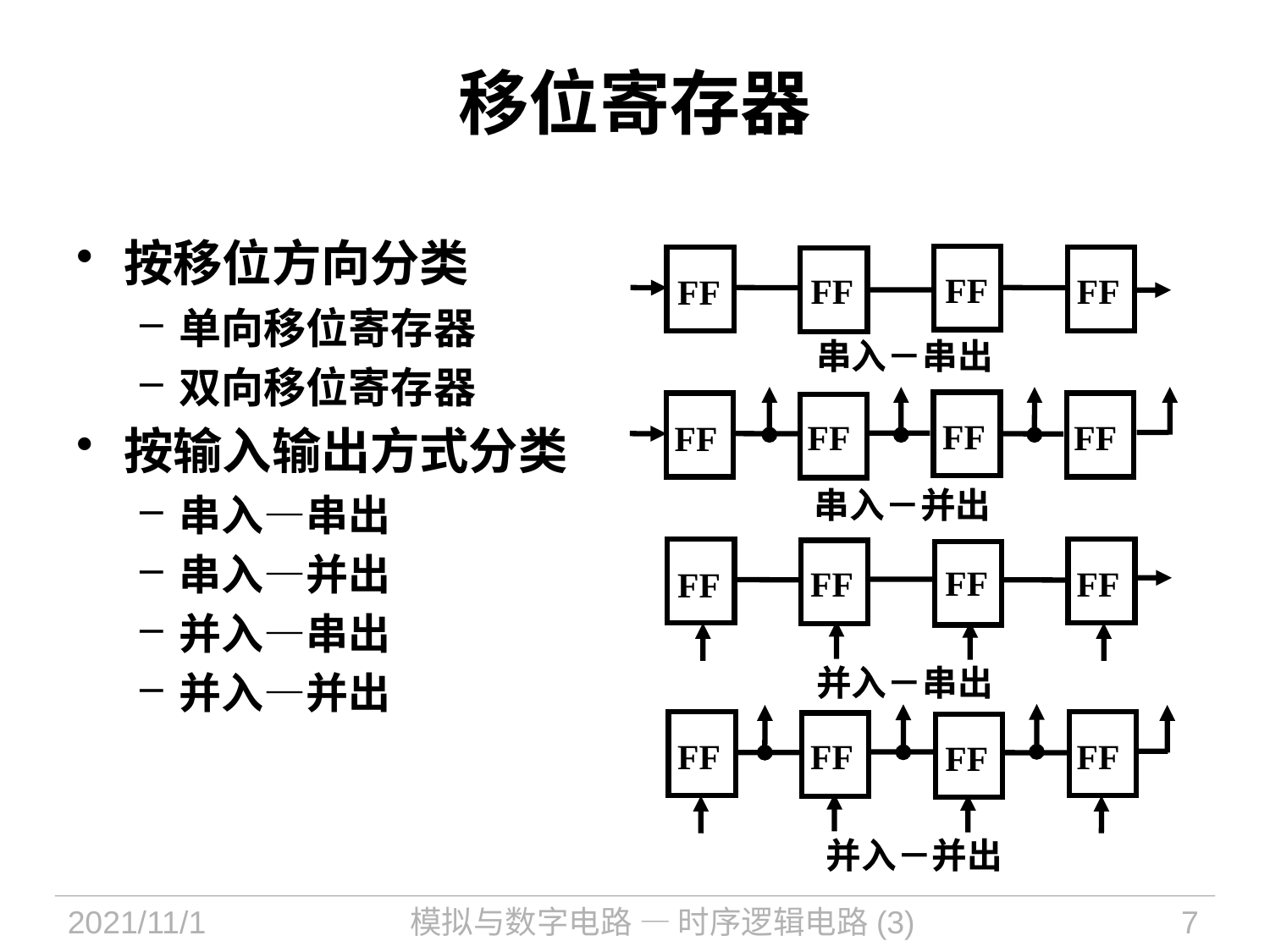

# 移位寄存器
按移位方向分类
单向移位寄存器
双向移位寄存器
按输入输出方式分类
串入—串出
串入—并出
并入—串出
并入—并出

FF
FF
FF
FF

串入－串出

FF
FF
FF
FF

串入－并出

FF
FF
FF
FF

并入－串出

FF
FF
FF
FF

并入－并出
2021/11/1
模拟与数字电路 — 时序逻辑电路(3)
7